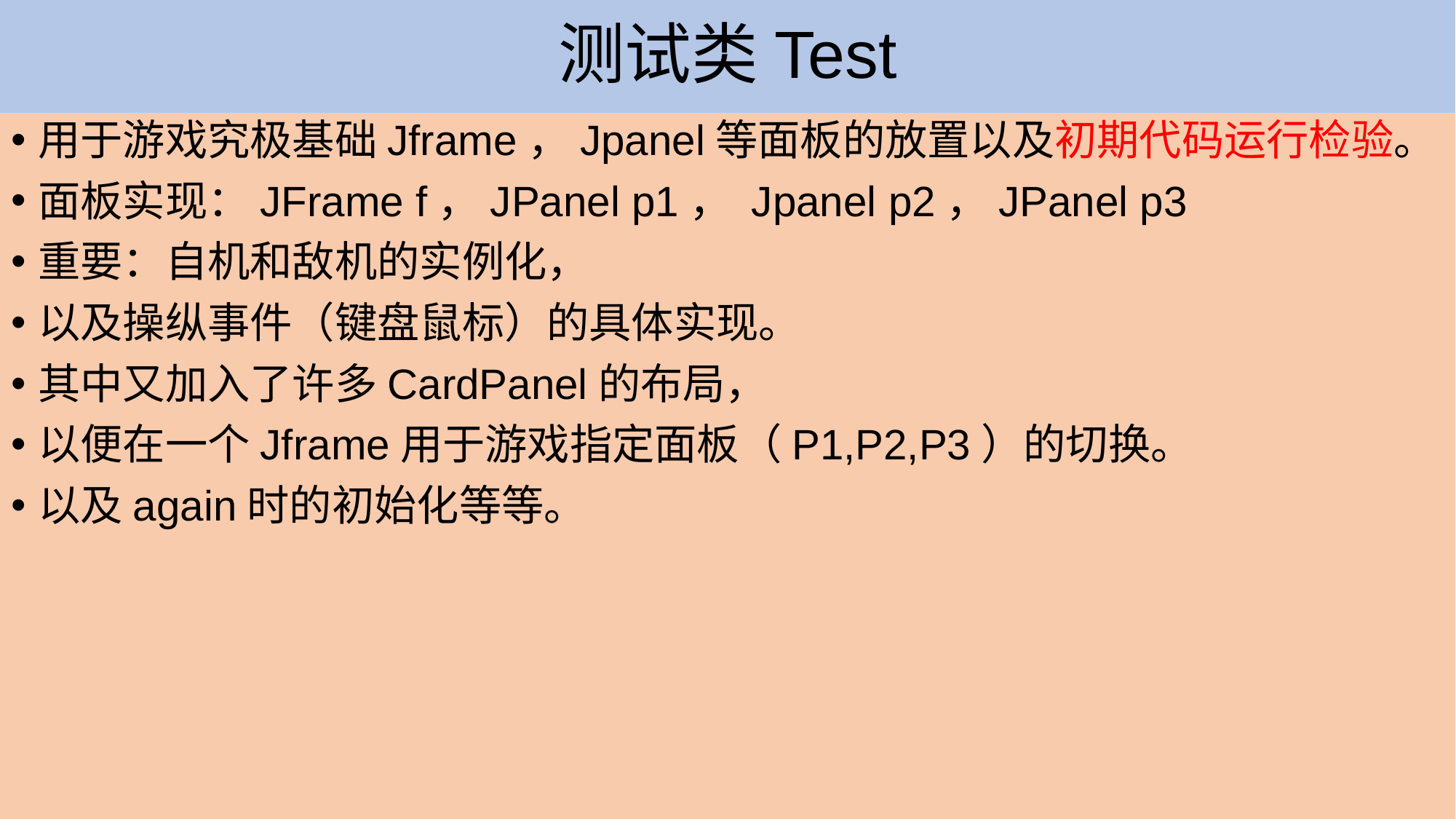

# 测试类Test
用于游戏究极基础Jframe，Jpanel等面板的放置以及初期代码运行检验。
面板实现：JFrame f，JPanel p1， Jpanel p2，JPanel p3
重要：自机和敌机的实例化，
以及操纵事件（键盘鼠标）的具体实现。
其中又加入了许多CardPanel的布局，
以便在一个Jframe用于游戏指定面板（P1,P2,P3）的切换。
以及again时的初始化等等。